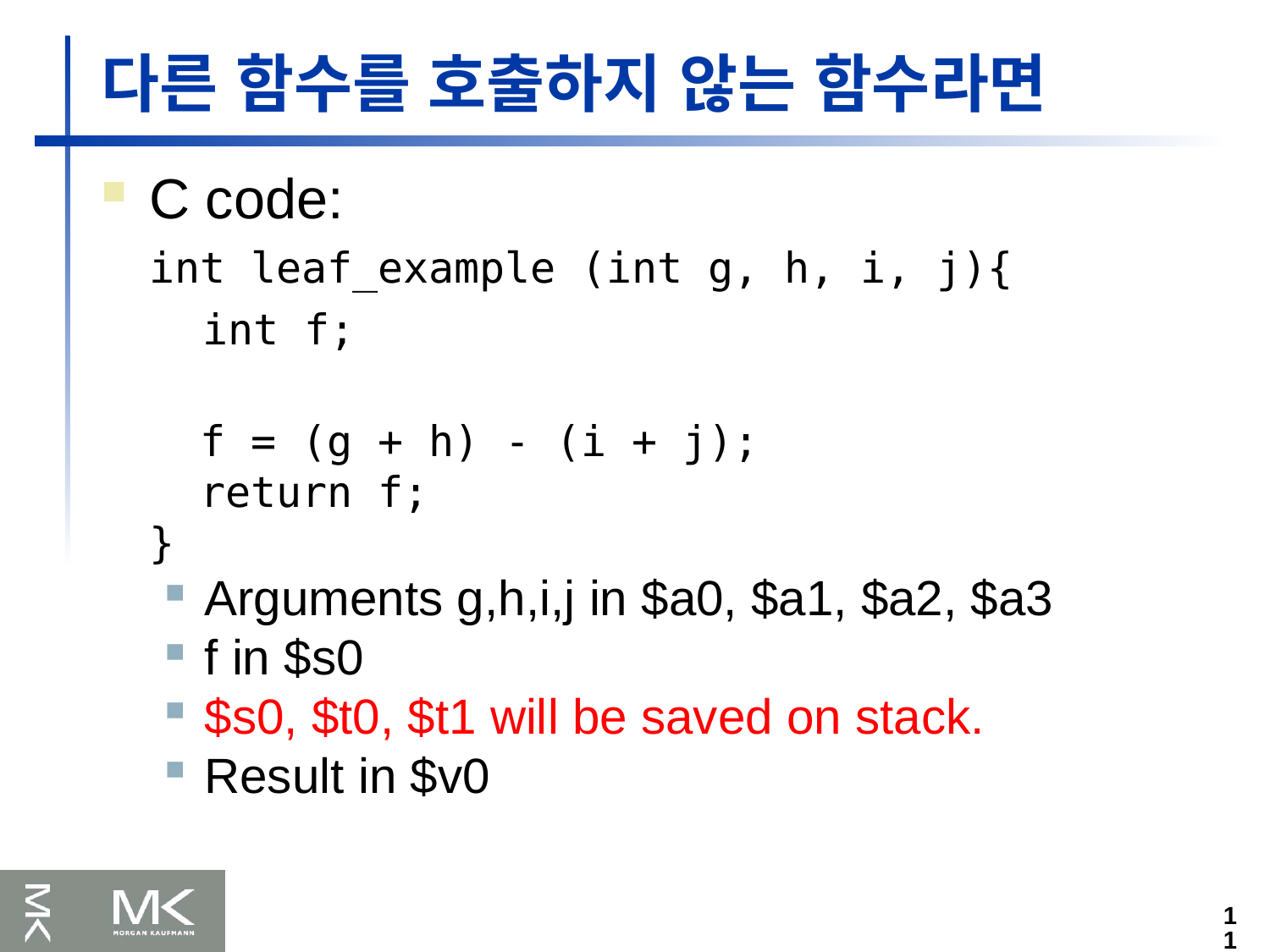

다른 함수를 호출하지 않는 함수라면
C code:
	int leaf_example (int g, h, i, j){
    int f;
  f = (g + h) - (i + j);
  return f;
}
Arguments g,h,i,j in $a0, $a1, $a2, $a3
f in $s0
$s0, $t0, $t1 will be saved on stack.
Result in $v0
11